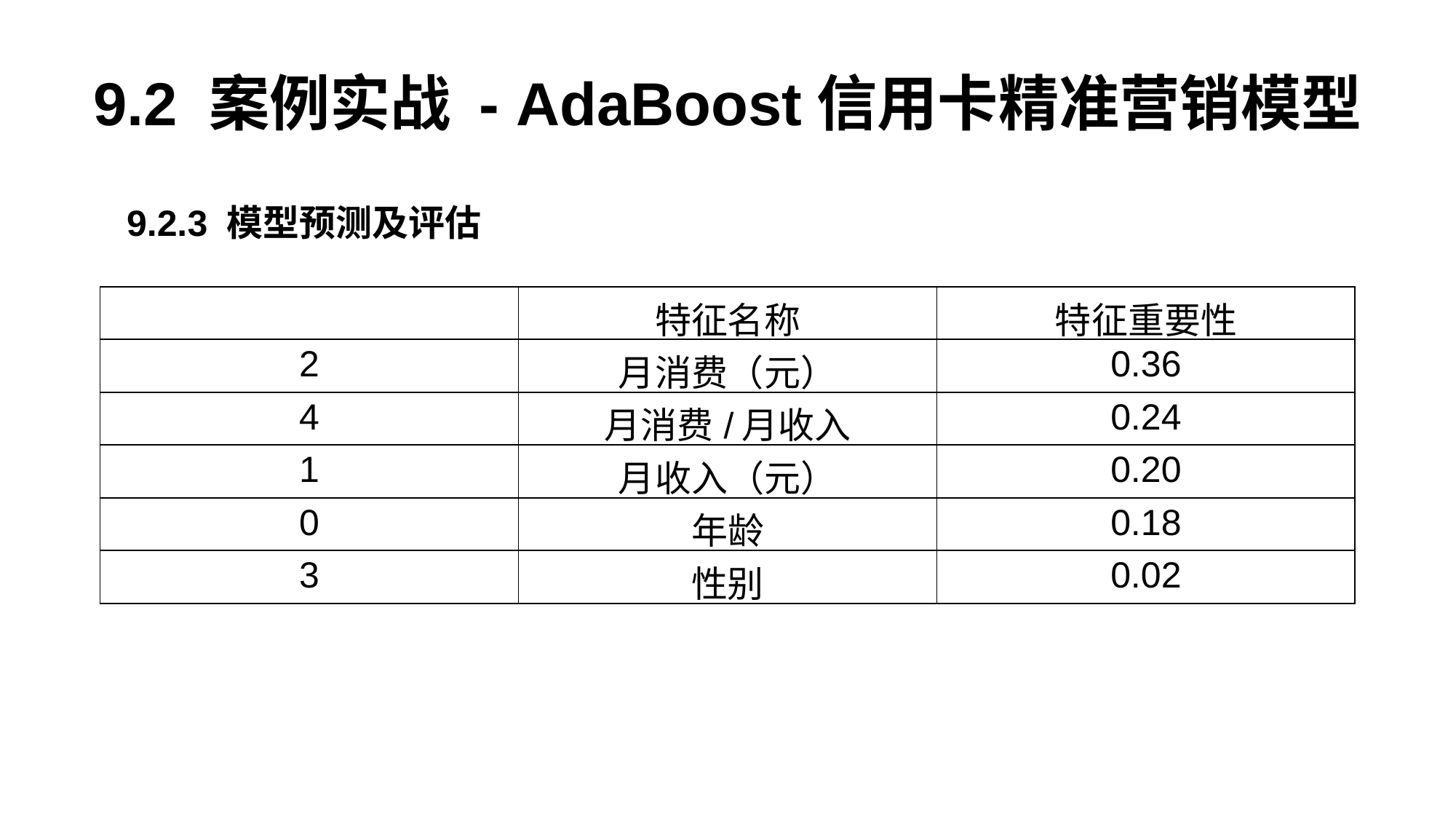

9.2 案例实战 - AdaBoost信用卡精准营销模型
9.2.3 模型预测及评估
|  | 特征名称 | 特征重要性 |
| --- | --- | --- |
| 2 | 月消费（元） | 0.36 |
| 4 | 月消费/月收入 | 0.24 |
| 1 | 月收入（元） | 0.20 |
| 0 | 年龄 | 0.18 |
| 3 | 性别 | 0.02 |